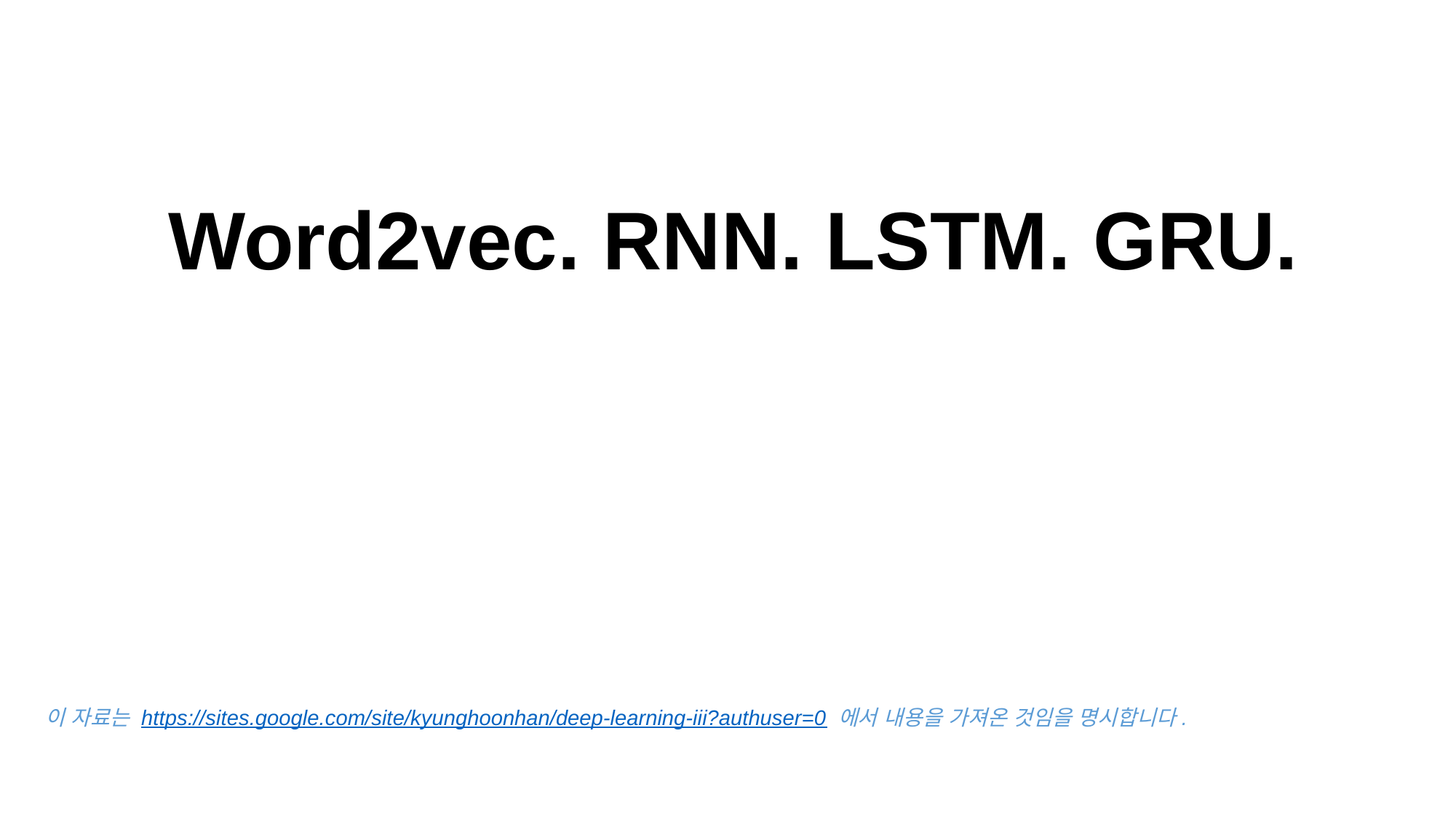

# Word2vec. RNN. LSTM. GRU.
이 자료는 https://sites.google.com/site/kyunghoonhan/deep-learning-iii?authuser=0 에서 내용을 가져온 것임을 명시합니다.